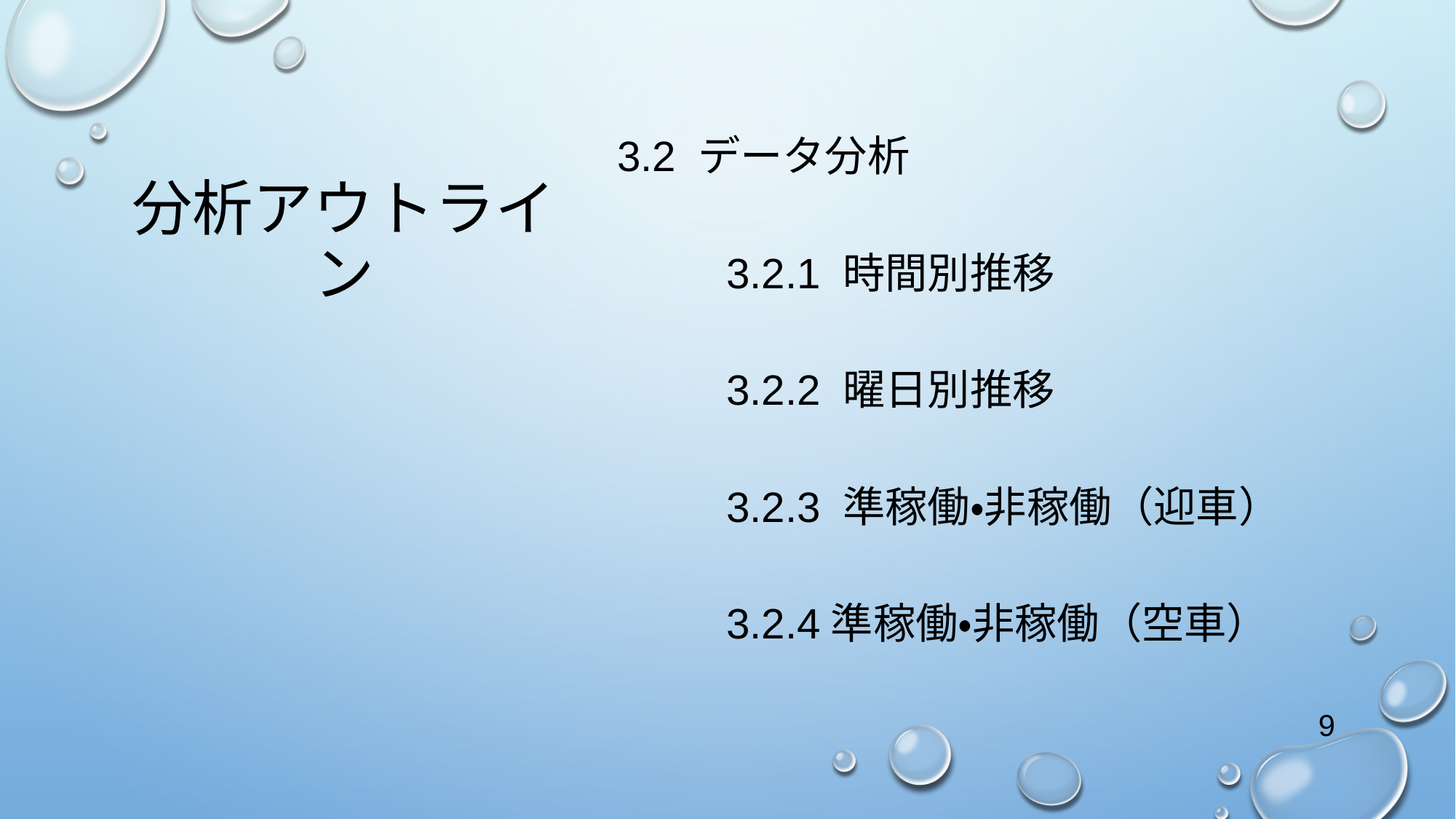

# 分析アウトライン
3.2 データ分析
	3.2.1 時間別推移
	3.2.2 曜日別推移
	3.2.3 準稼働・非稼働（迎車）
	3.2.4準稼働・非稼働（空車）

9